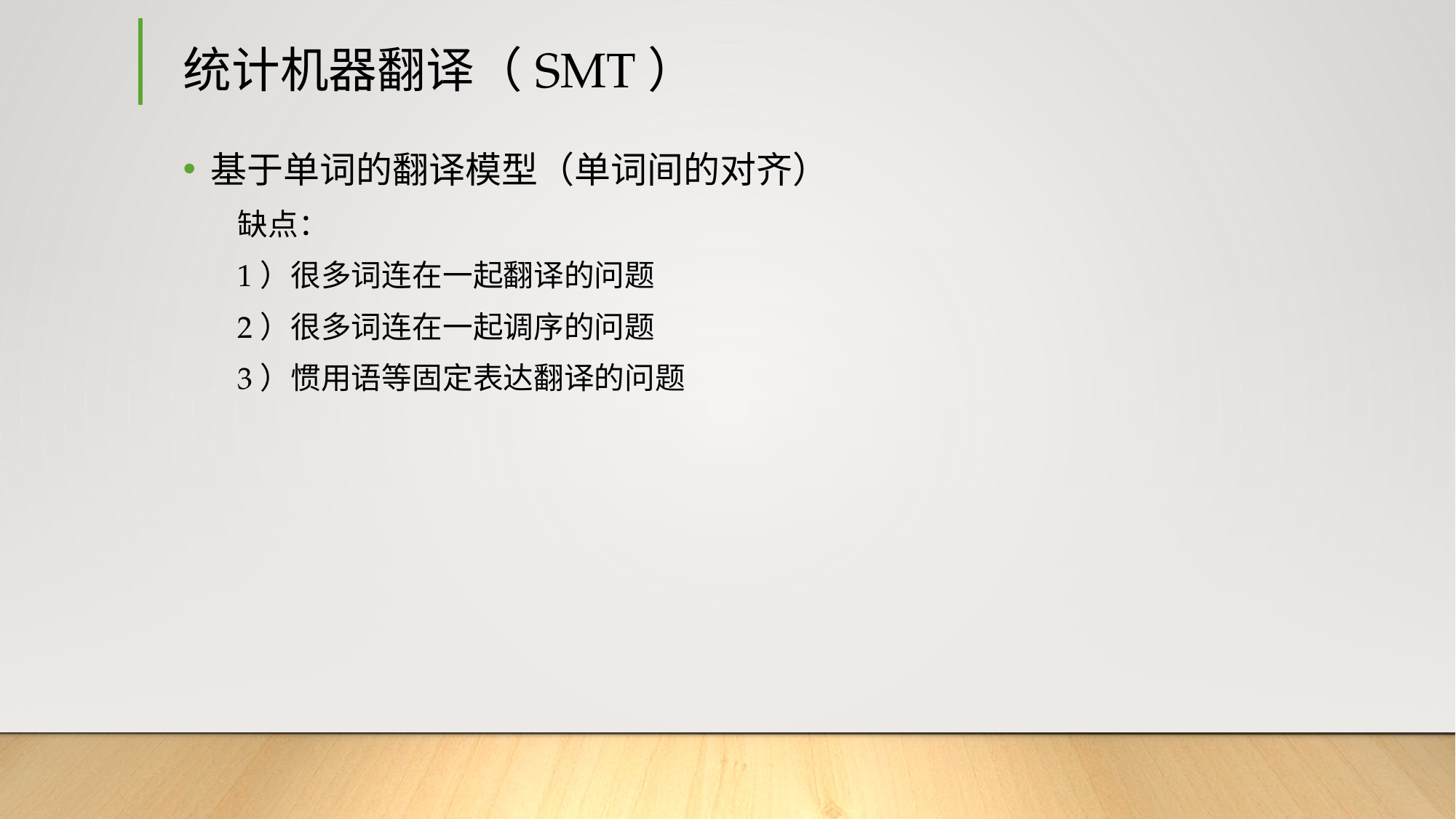

# 统计机器翻译（SMT）
基于单词的翻译模型（单词间的对齐）
缺点：
1）很多词连在一起翻译的问题
2）很多词连在一起调序的问题
3）惯用语等固定表达翻译的问题